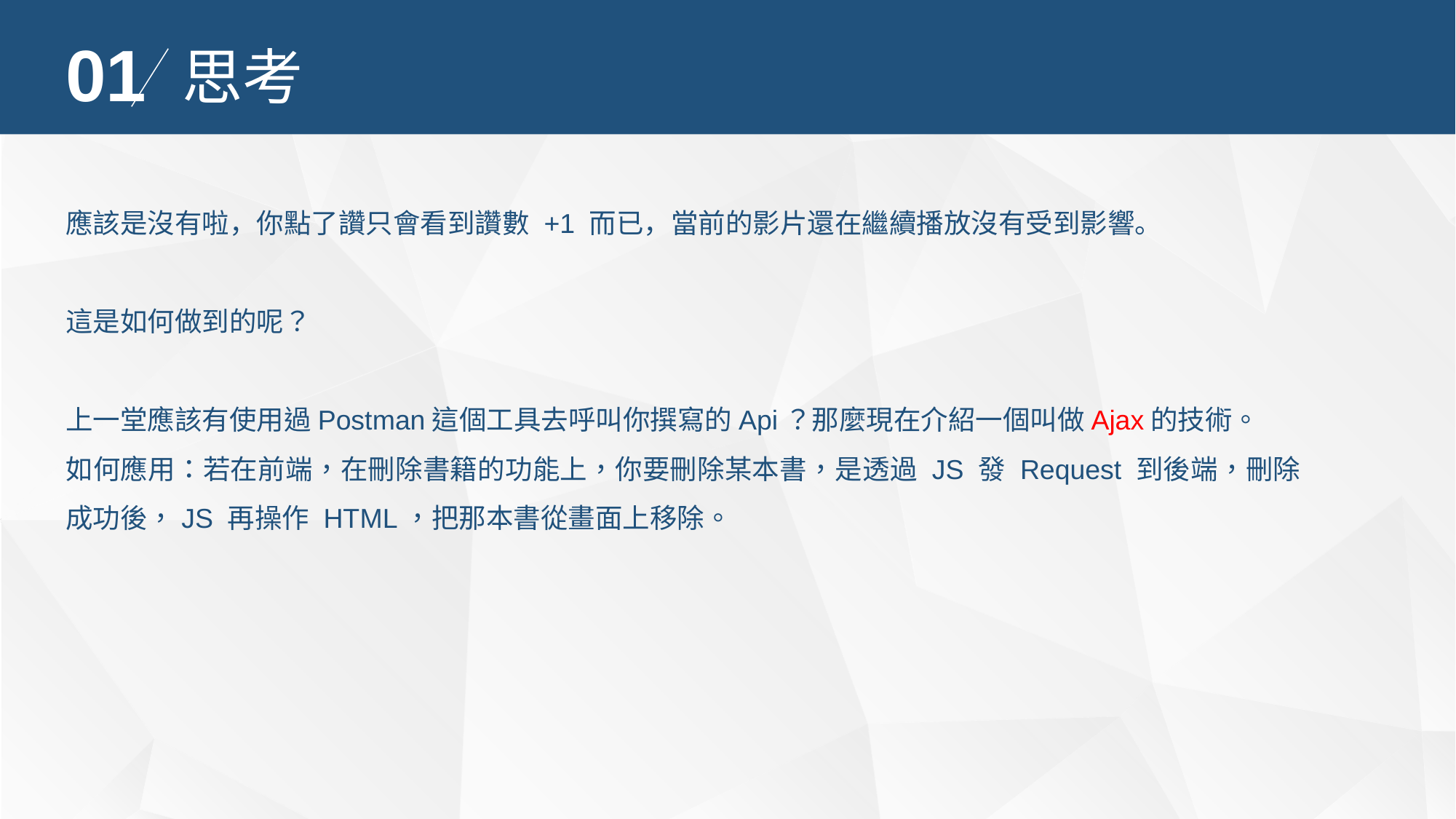

01
思考
應該是沒有啦，你點了讚只會看到讚數 +1 而已，當前的影片還在繼續播放沒有受到影響。

這是如何做到的呢？

上一堂應該有使用過Postman這個工具去呼叫你撰寫的Api？那麼現在介紹一個叫做Ajax的技術。
如何應用：若在前端，在刪除書籍的功能上，你要刪除某本書，是透過 JS 發 Request 到後端，刪除成功後，JS 再操作 HTML，把那本書從畫面上移除。